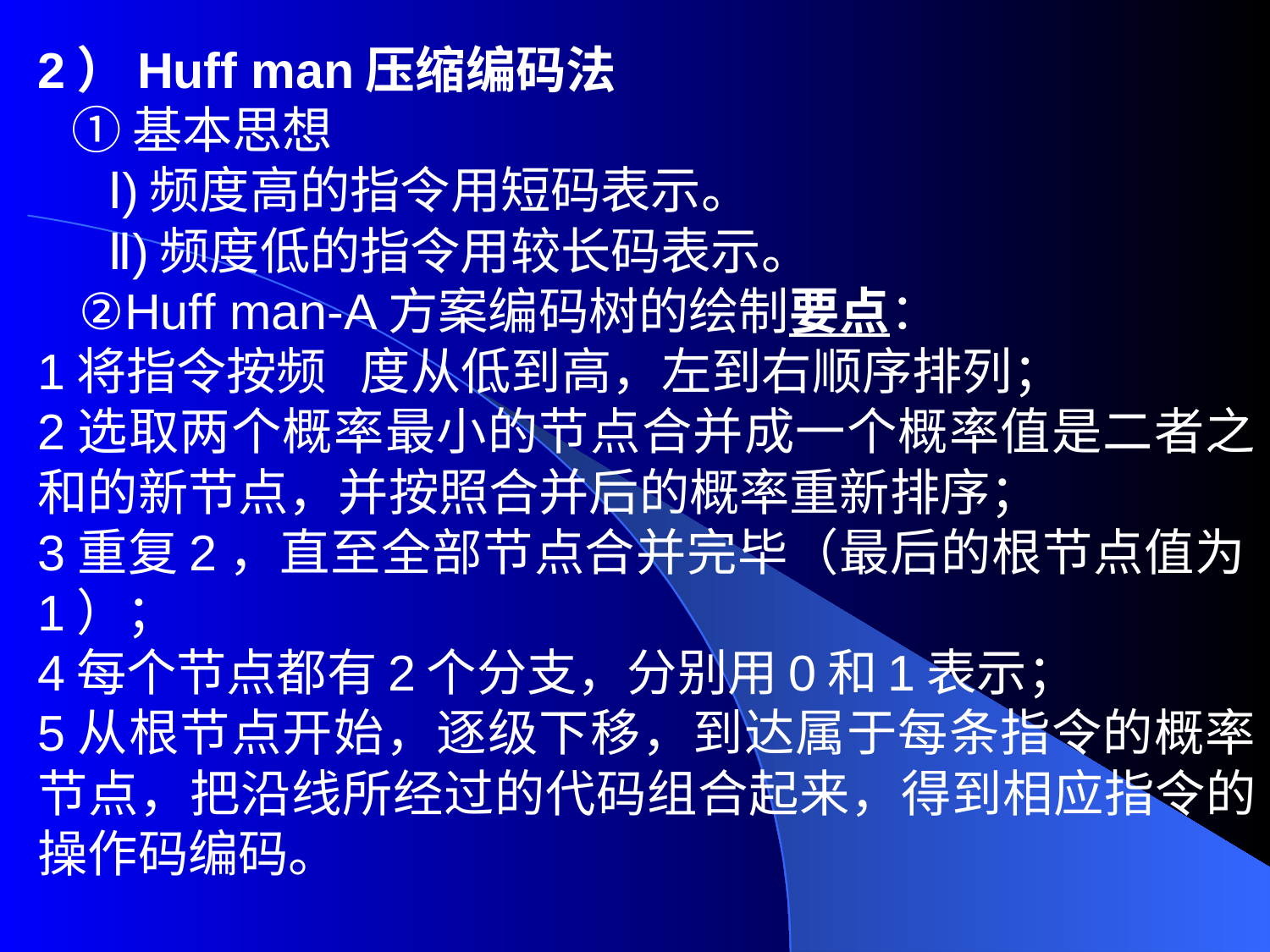

2）Huff man压缩编码法
   ①基本思想
     Ⅰ)频度高的指令用短码表示。
     Ⅱ)频度低的指令用较长码表示。
   ②Huff man-A方案编码树的绘制要点：
1将指令按频   度从低到高，左到右顺序排列；
2选取两个概率最小的节点合并成一个概率值是二者之和的新节点，并按照合并后的概率重新排序；
3重复2，直至全部节点合并完毕（最后的根节点值为1）；
4每个节点都有2个分支，分别用0和1表示；
5从根节点开始，逐级下移，到达属于每条指令的概率节点，把沿线所经过的代码组合起来，得到相应指令的操作码编码。